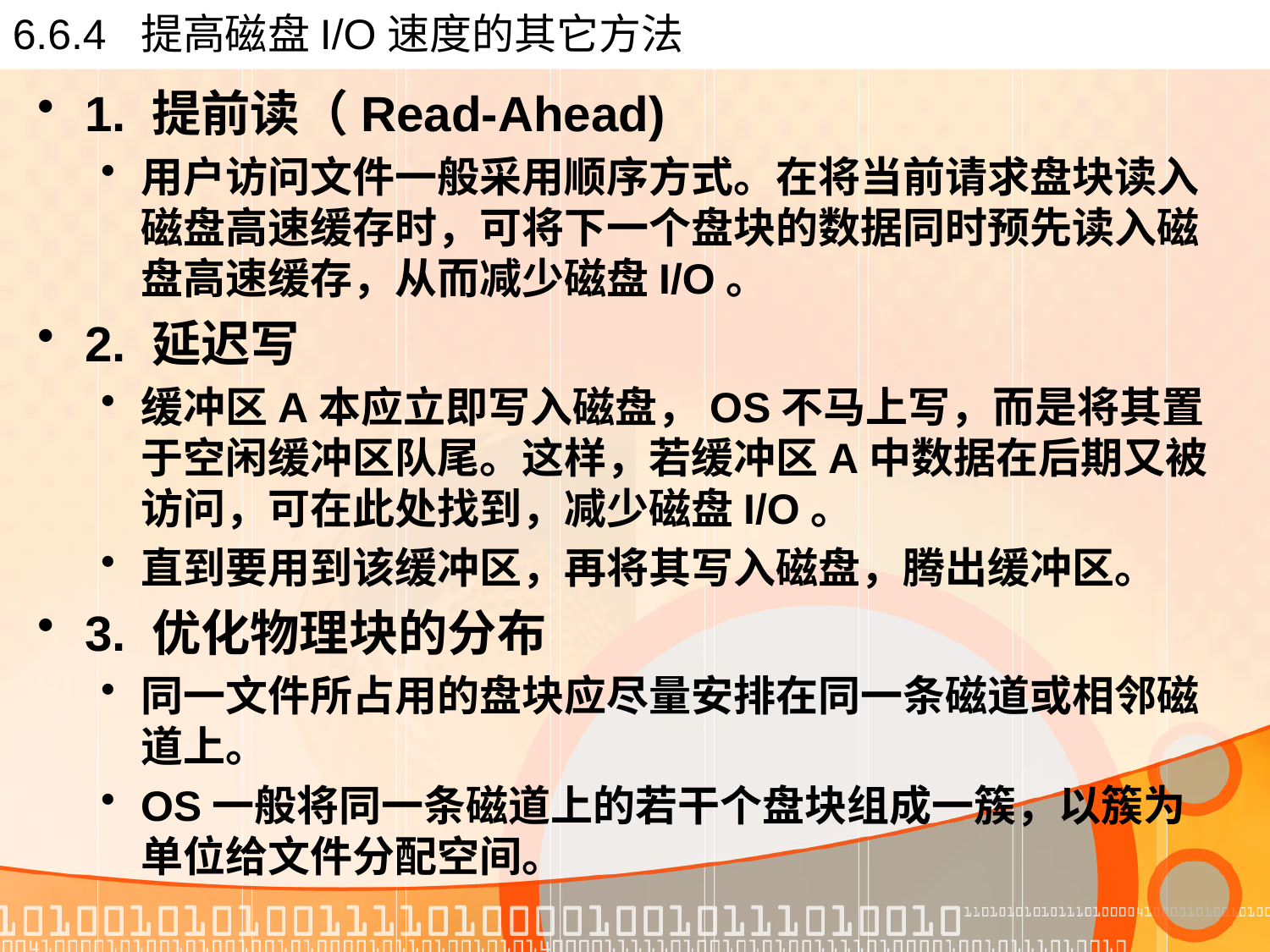

# 6.6.4  提高磁盘I/O速度的其它方法
1. 提前读（Read-Ahead)
用户访问文件一般采用顺序方式。在将当前请求盘块读入磁盘高速缓存时，可将下一个盘块的数据同时预先读入磁盘高速缓存，从而减少磁盘I/O。
2. 延迟写
缓冲区A本应立即写入磁盘，OS不马上写，而是将其置于空闲缓冲区队尾。这样，若缓冲区A中数据在后期又被访问，可在此处找到，减少磁盘I/O。
直到要用到该缓冲区，再将其写入磁盘，腾出缓冲区。
3. 优化物理块的分布
同一文件所占用的盘块应尽量安排在同一条磁道或相邻磁道上。
OS一般将同一条磁道上的若干个盘块组成一簇，以簇为单位给文件分配空间。